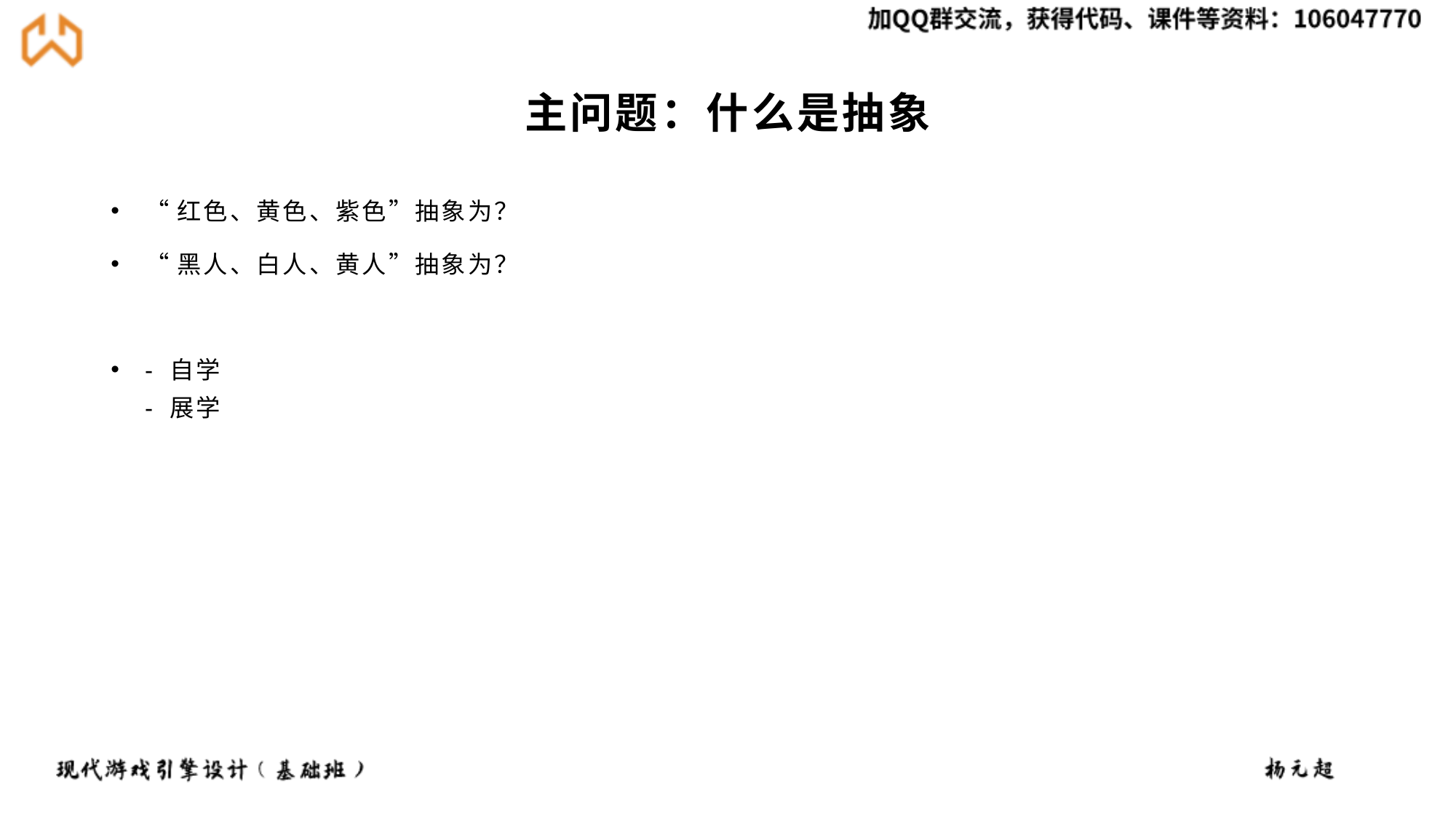

# 主问题：什么是抽象
“红色、黄色、紫色”抽象为？
“黑人、白人、黄人”抽象为？

- 自学
- 展学